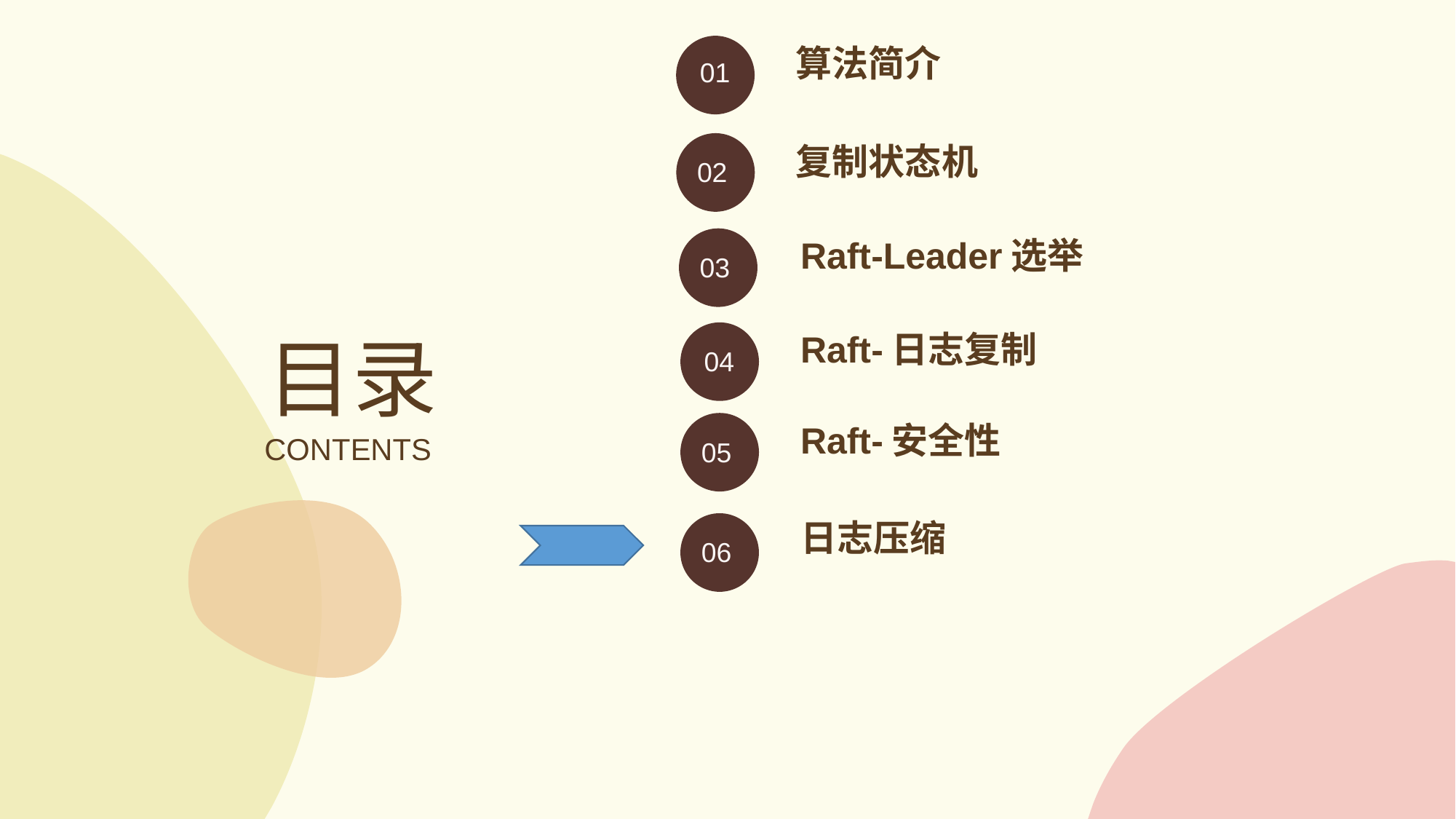

算法简介

01
复制状态机

02
Raft-Leader选举

03
目录
Raft-日志复制

04
Raft-安全性

CONTENTS
05

日志压缩

06